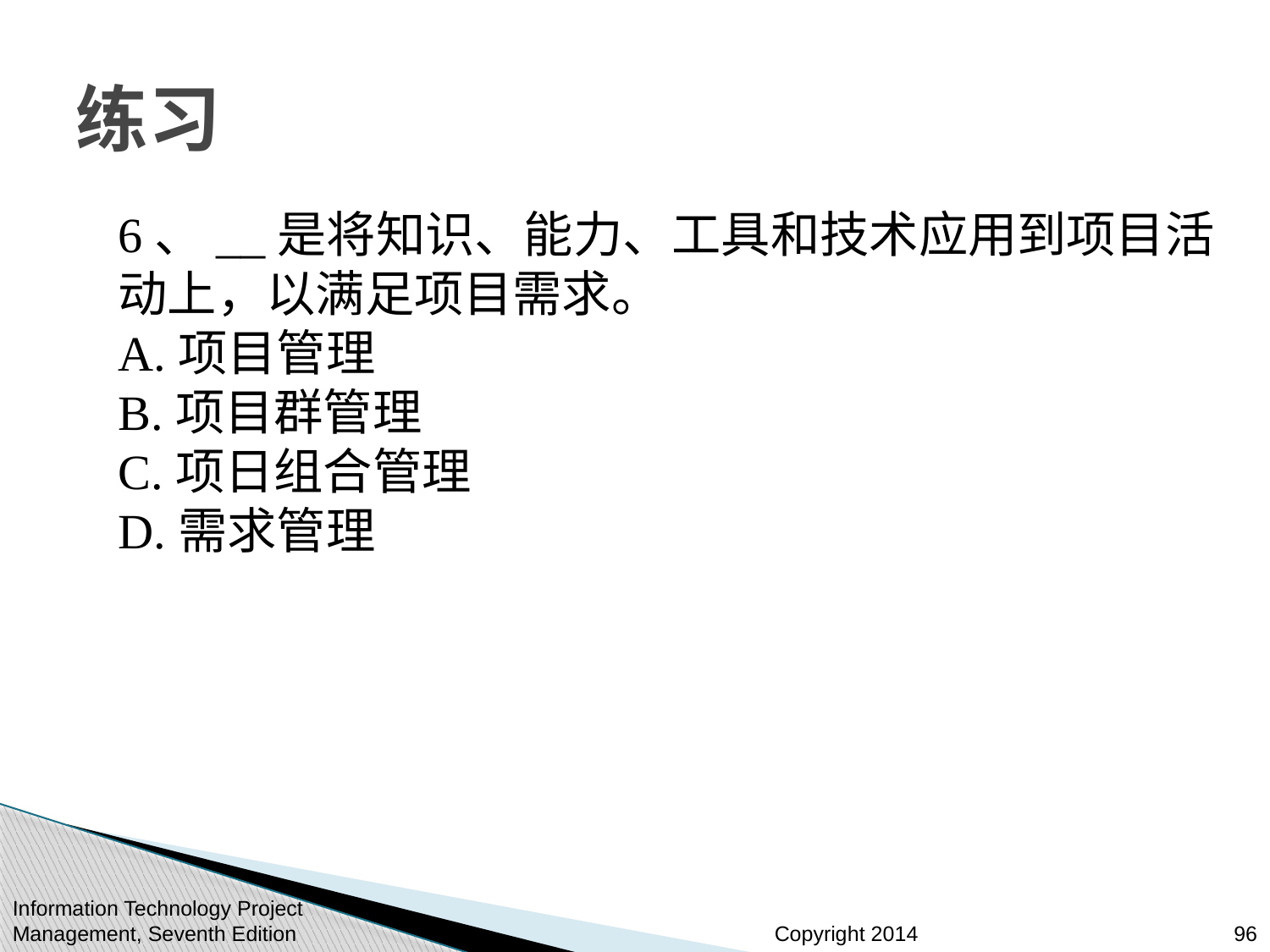

# 练习
6、__是将知识、能力、工具和技术应用到项目活动上，以满足项目需求。
A.项目管理
B.项目群管理
C.项日组合管理
D.需求管理
Information Technology Project Management, Seventh Edition
96